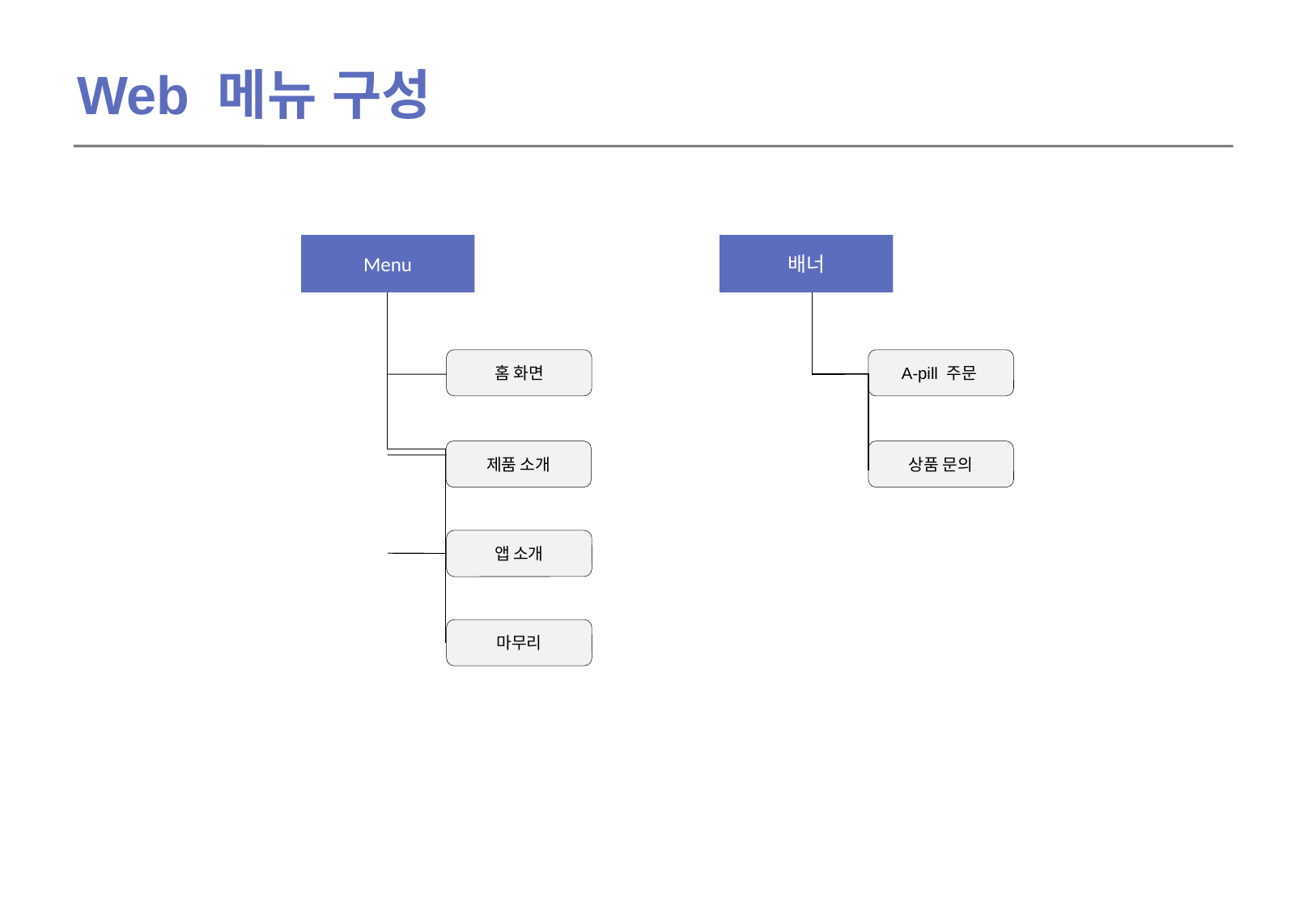

Web 메뉴 구성
Menu
배너
홈 화면
A-pill 주문
제품 소개
상품 문의
앱 소개
마무리